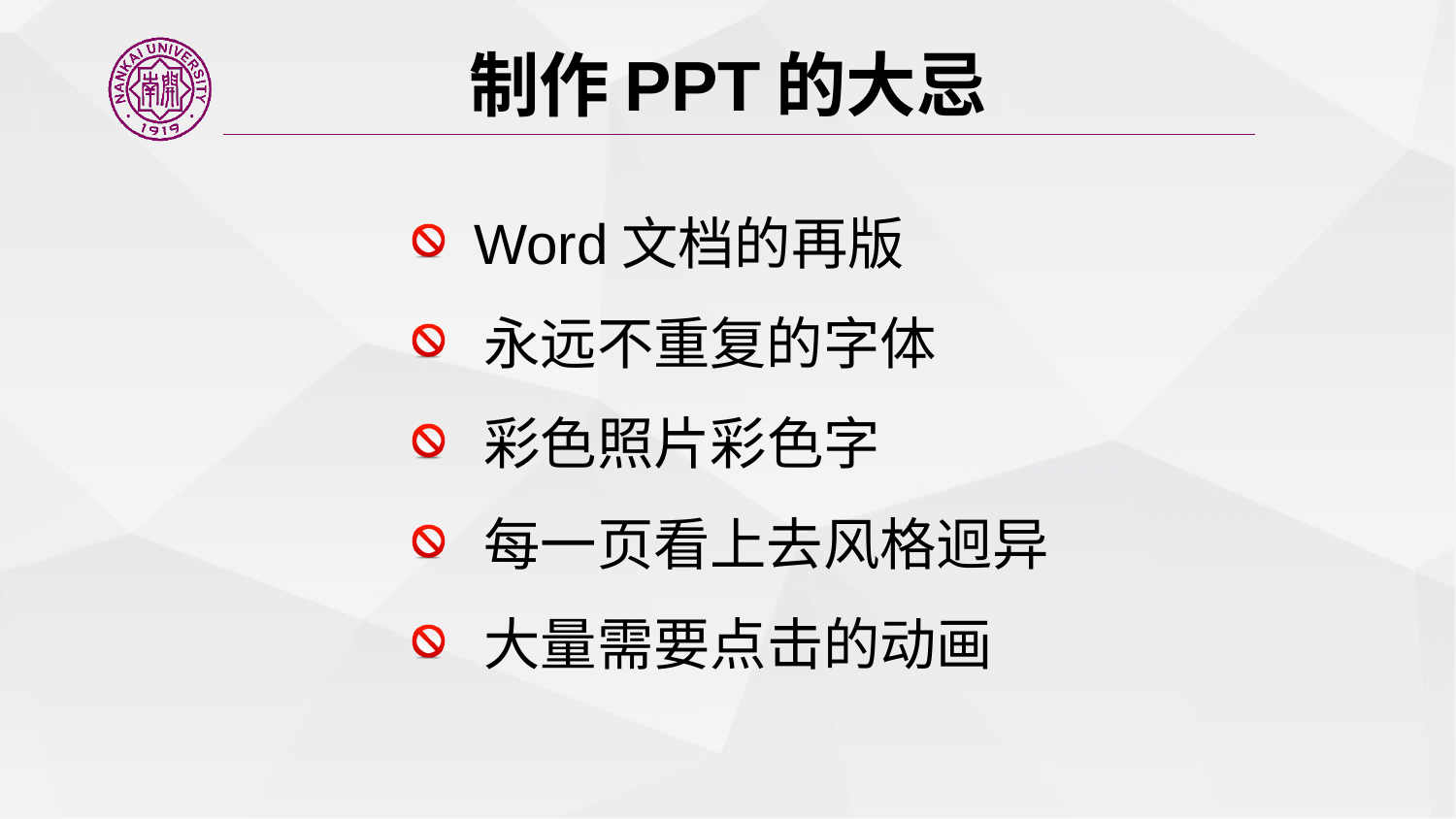

# 制作PPT的大忌
 Word文档的再版
 永远不重复的字体
 彩色照片彩色字
 每一页看上去风格迥异
 大量需要点击的动画